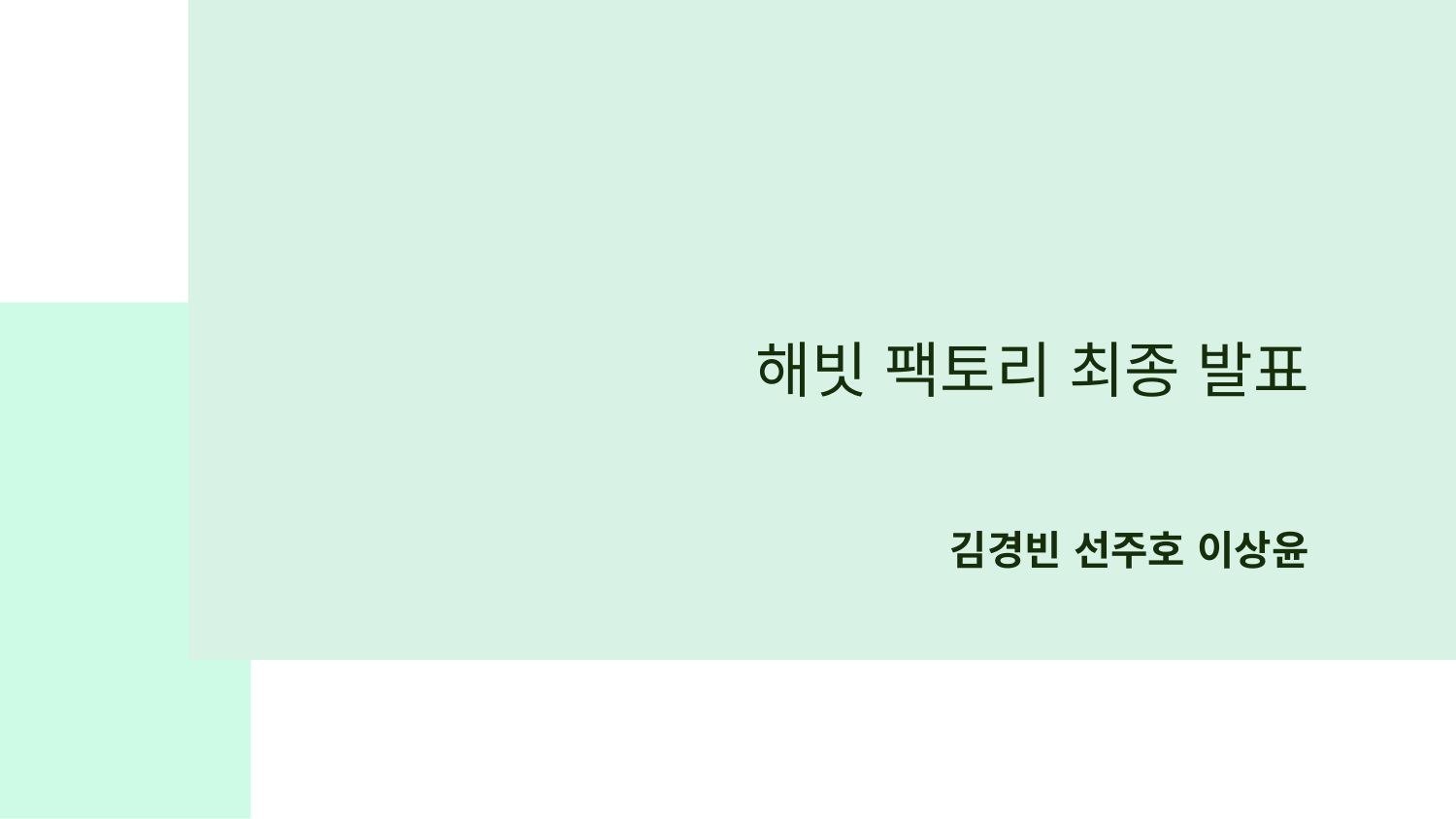

# 해빗 팩토리 최종 발표
김경빈 선주호 이상윤